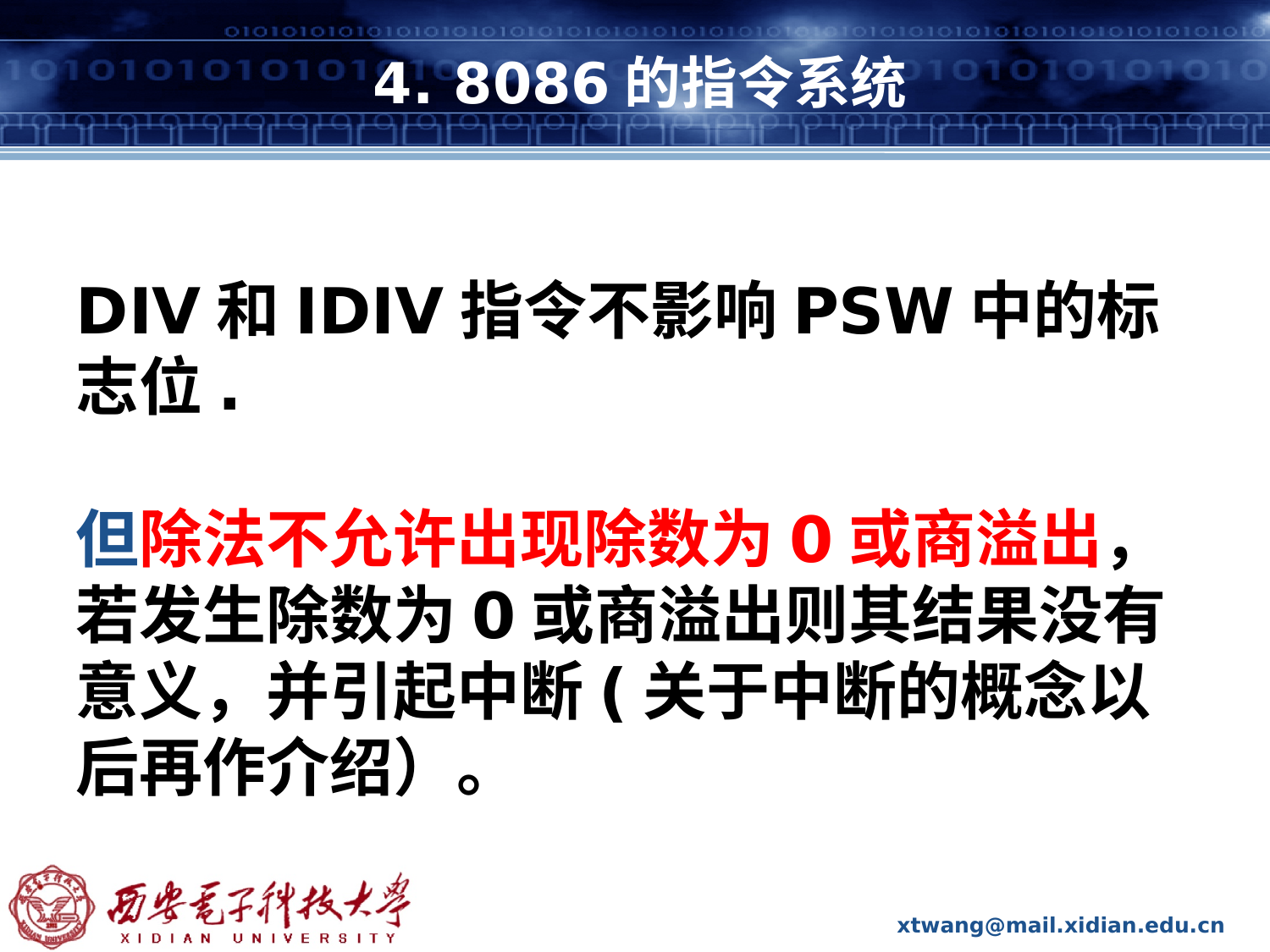

# 4. 8086的指令系统
DIV和IDIV指令不影响PSW中的标志位.

但除法不允许出现除数为0或商溢出，若发生除数为0或商溢出则其结果没有意义，并引起中断(关于中断的概念以后再作介绍）。